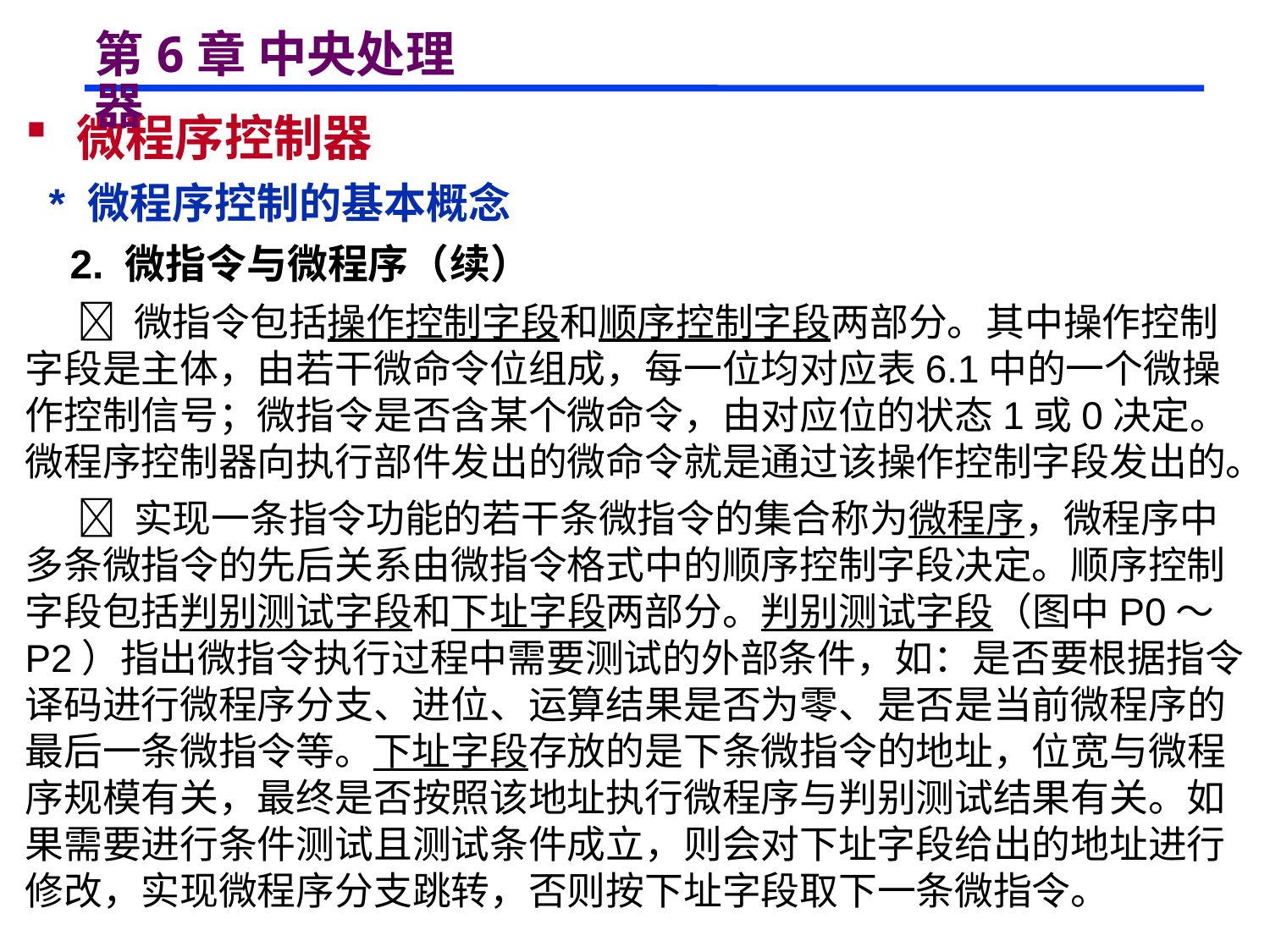

# 第6章 中央处理器
 微程序控制器
  * 微程序控制的基本概念
    2. 微指令与微程序（续）
      • 微指令包括操作控制字段和顺序控制字段两部分。其中操作控制字段是主体，由若干微命令位组成，每一位均对应表6.1中的一个微操作控制信号；微指令是否含某个微命令，由对应位的状态1或0决定。微程序控制器向执行部件发出的微命令就是通过该操作控制字段发出的。
      • 实现一条指令功能的若干条微指令的集合称为微程序，微程序中多条微指令的先后关系由微指令格式中的顺序控制字段决定。顺序控制字段包括判别测试字段和下址字段两部分。判别测试字段（图中P0～P2）指出微指令执行过程中需要测试的外部条件，如：是否要根据指令译码进行微程序分支、进位、运算结果是否为零、是否是当前微程序的最后一条微指令等。下址字段存放的是下条微指令的地址，位宽与微程序规模有关，最终是否按照该地址执行微程序与判别测试结果有关。如果需要进行条件测试且测试条件成立，则会对下址字段给出的地址进行修改，实现微程序分支跳转，否则按下址字段取下一条微指令。